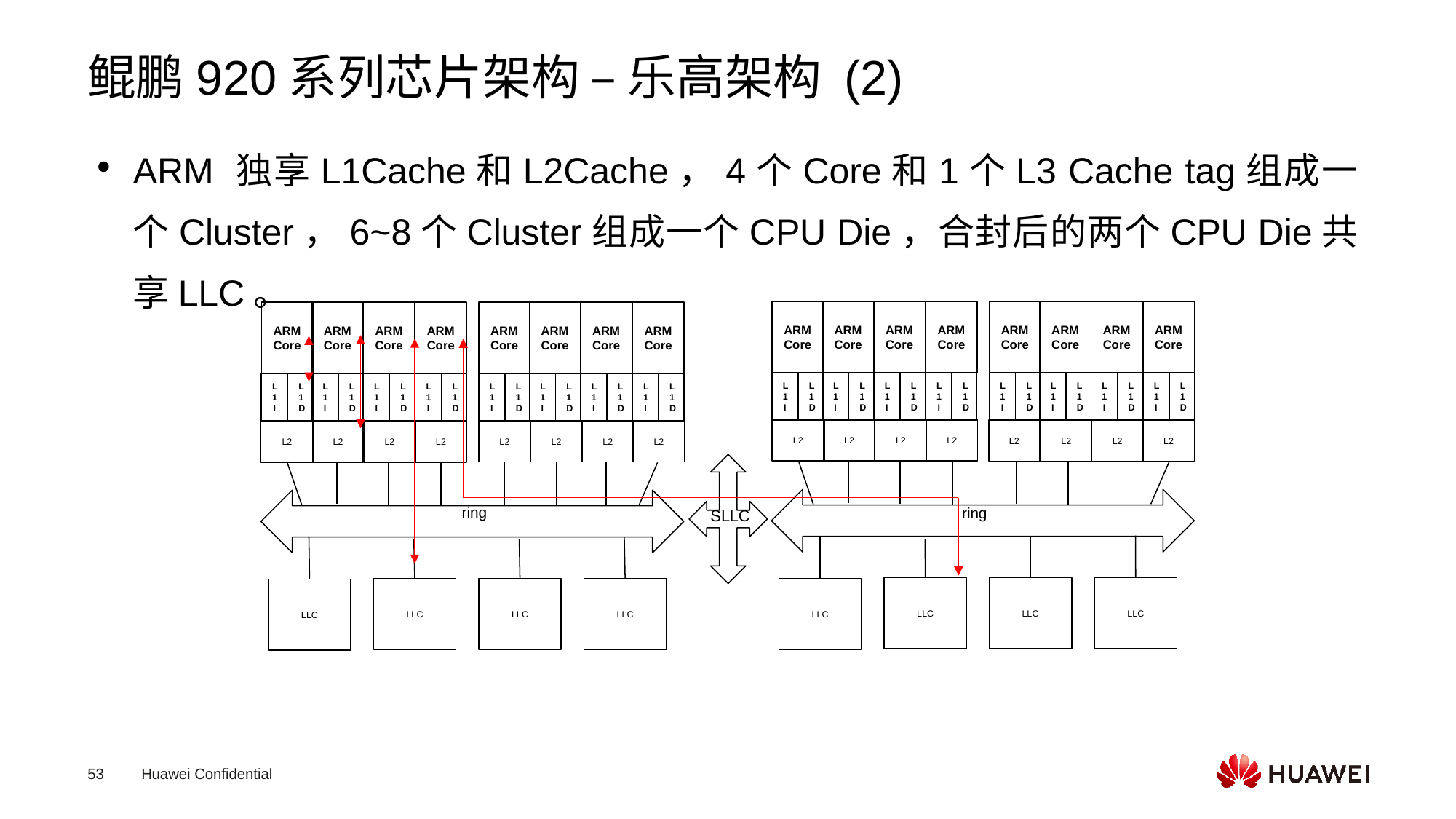

# 鲲鹏920系列芯片架构 – 乐高架构 (2)
ARM 独享L1Cache和L2Cache，4个Core和1个L3 Cache tag组成一个Cluster，6~8个Cluster组成一个CPU Die，合封后的两个CPU Die共享LLC。
ARM
Core
ARM
Core
ARM
Core
ARM
Core
L1D
L1D
L1D
L1D
L1I
L1I
L1I
L1I
ARM
Core
ARM
Core
ARM
Core
ARM
Core
L1D
L1D
L1D
L1D
L1I
L1I
L1I
L1I
ARM
Core
ARM
Core
ARM
Core
ARM
Core
L1D
L1D
L1D
L1D
L1I
L1I
L1I
L1I
L2
L2
L2
L2
L2
L2
L2
L2
L2
L2
L2
L2
L2
L2
L2
L2
ARM
Core
ARM
Core
ARM
Core
ARM
Core
L1D
L1D
L1D
L1D
L1I
L1I
L1I
L1I

ring
ring
SLLC
LLC
LLC
LLC
LLC
LLC
LLC
LLC
LLC